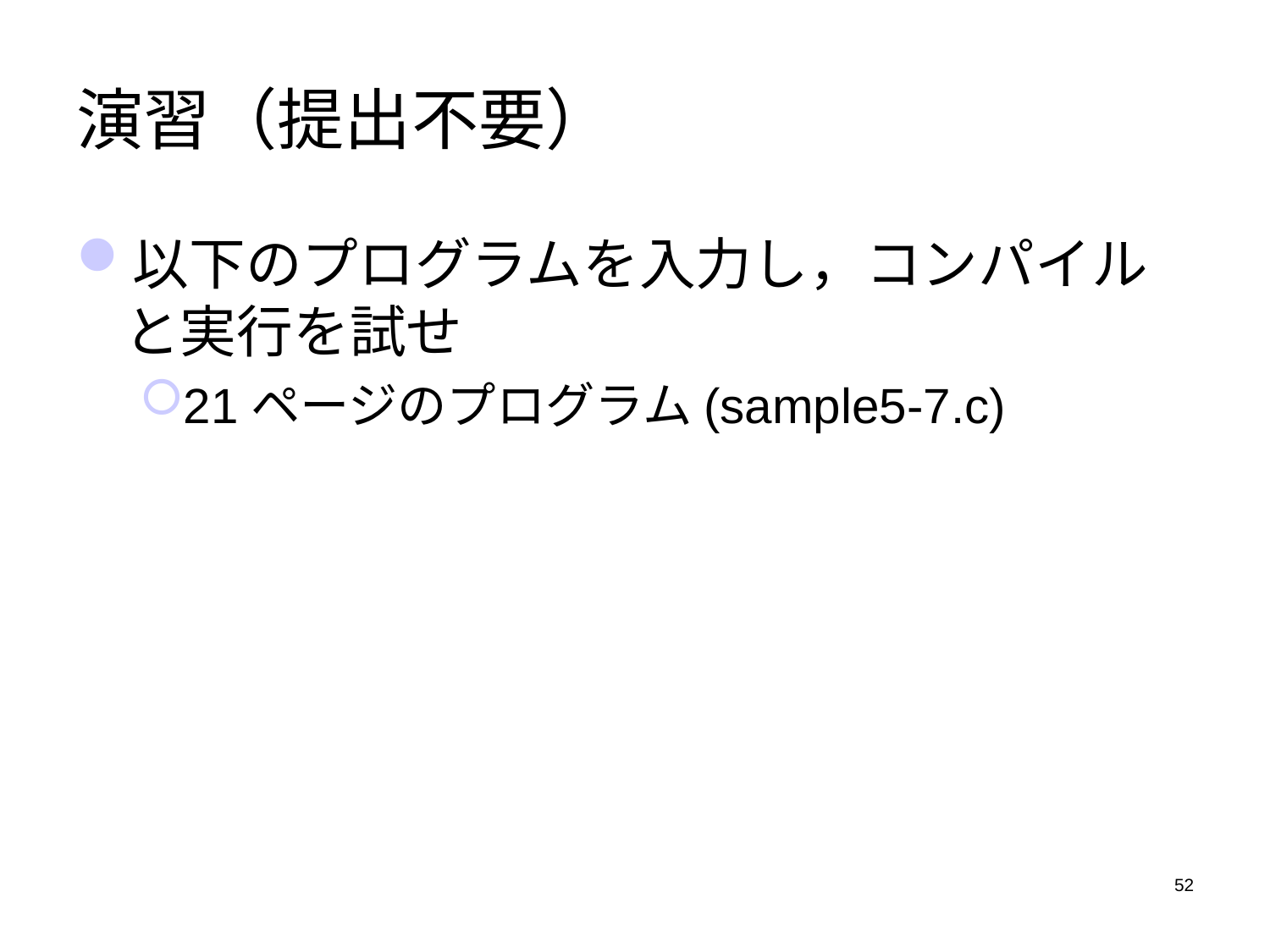

# 演習（提出不要）
以下のプログラムを入力し，コンパイルと実行を試せ
21ページのプログラム(sample5-7.c)
52